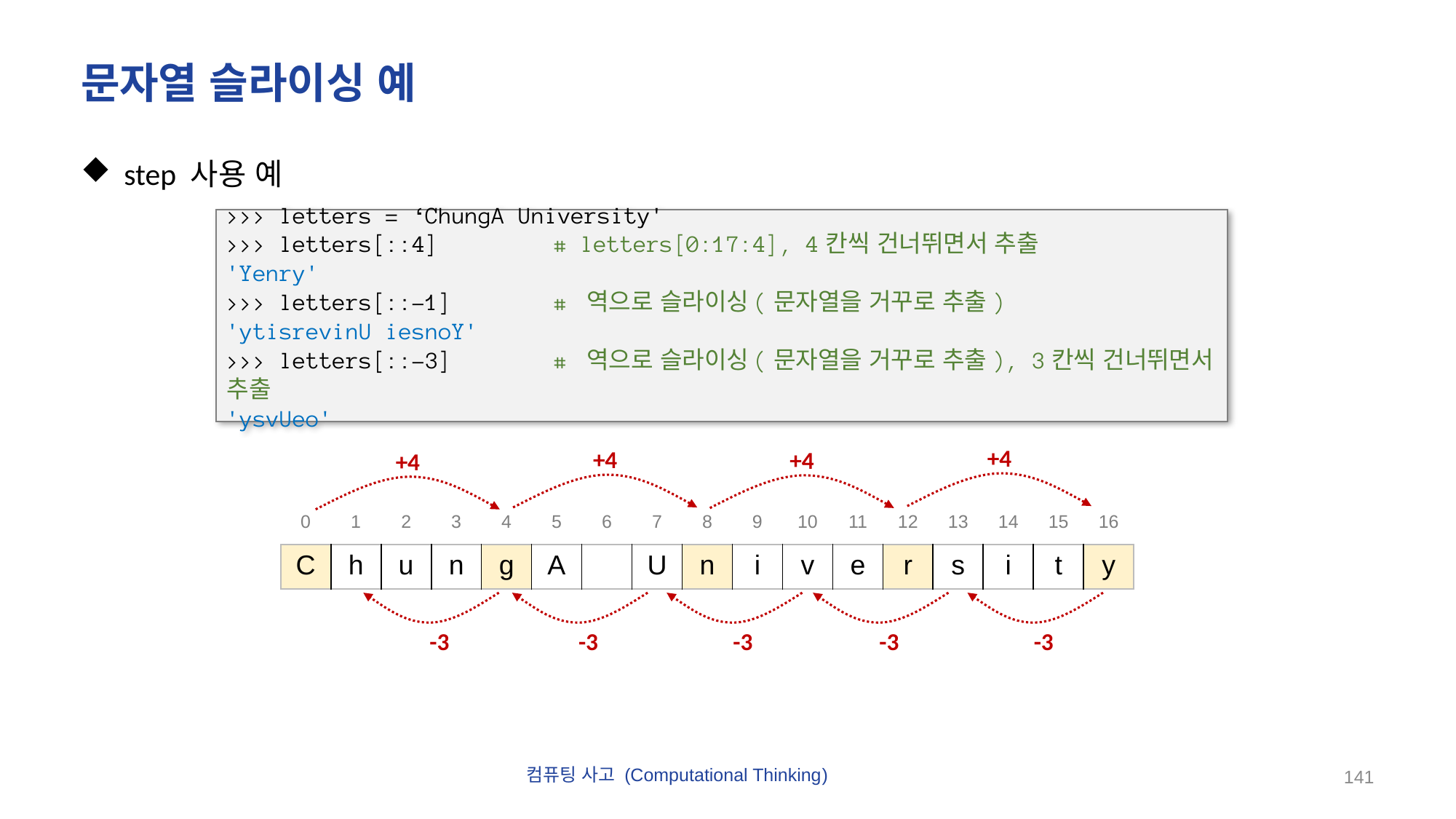

# 문자열 슬라이싱 예
step 사용 예
>>> letters = ‘ChungA University'
>>> letters[::4]		# letters[0:17:4], 4칸씩 건너뛰면서 추출
'Yenry'
>>> letters[::-1]	# 역으로 슬라이싱(문자열을 거꾸로 추출)
'ytisrevinU iesnoY'
>>> letters[::-3]	# 역으로 슬라이싱(문자열을 거꾸로 추출), 3칸씩 건너뛰면서 추출
'ysvUeo'
+4
+4
+4
+4

| 0 | 1 | 2 | 3 | 4 | 5 | 6 | 7 | 8 | 9 | 10 | 11 | 12 | 13 | 14 | 15 | 16 |
| --- | --- | --- | --- | --- | --- | --- | --- | --- | --- | --- | --- | --- | --- | --- | --- | --- |
| C | h | u | n | g | A |  | U | n | i | v | e | r | s | i | t | y |
| --- | --- | --- | --- | --- | --- | --- | --- | --- | --- | --- | --- | --- | --- | --- | --- | --- |

-3
-3
-3
-3
-3